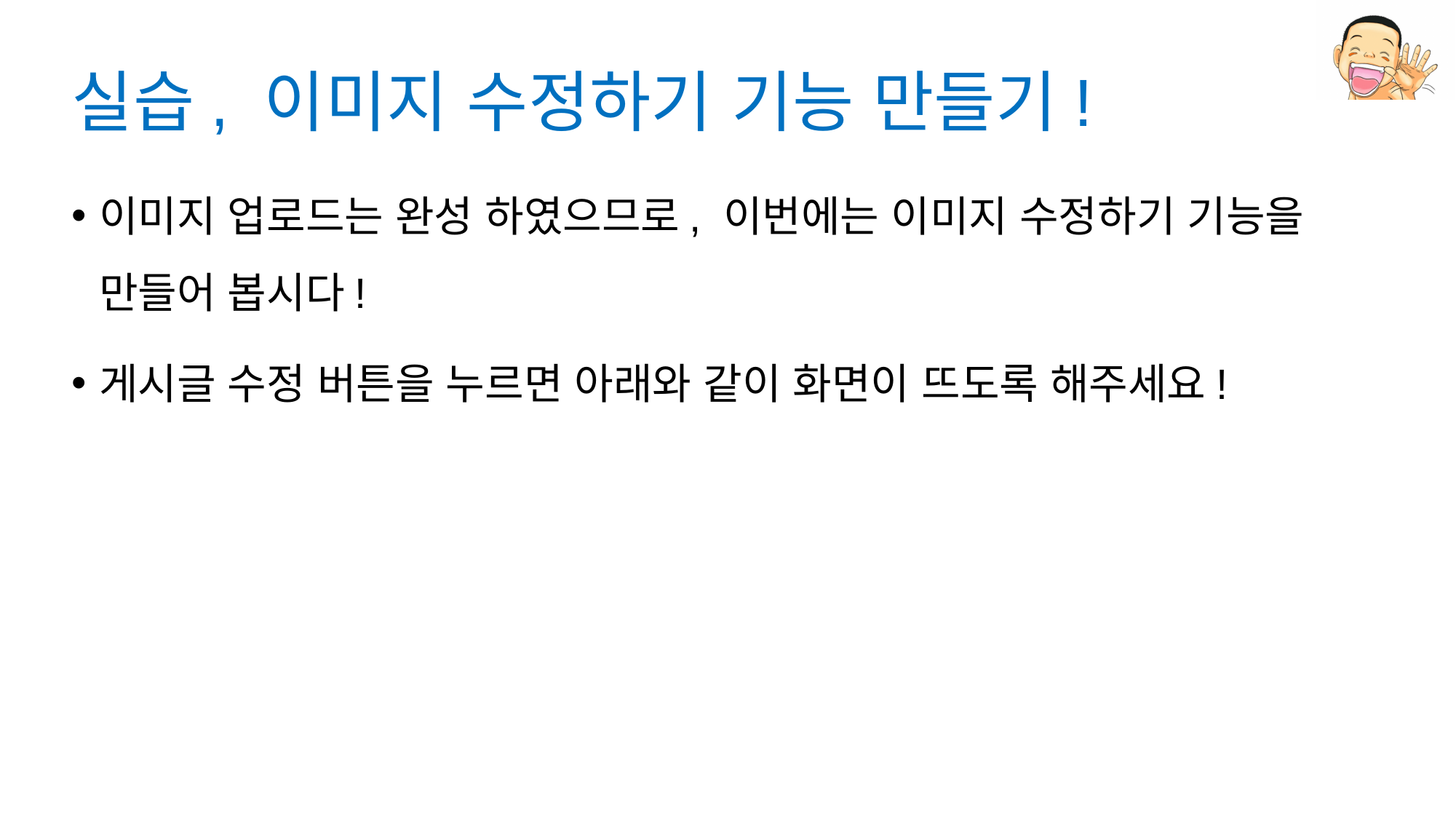

# 실습, 이미지 수정하기 기능 만들기!
이미지 업로드는 완성 하였으므로, 이번에는 이미지 수정하기 기능을 만들어 봅시다!
게시글 수정 버튼을 누르면 아래와 같이 화면이 뜨도록 해주세요!